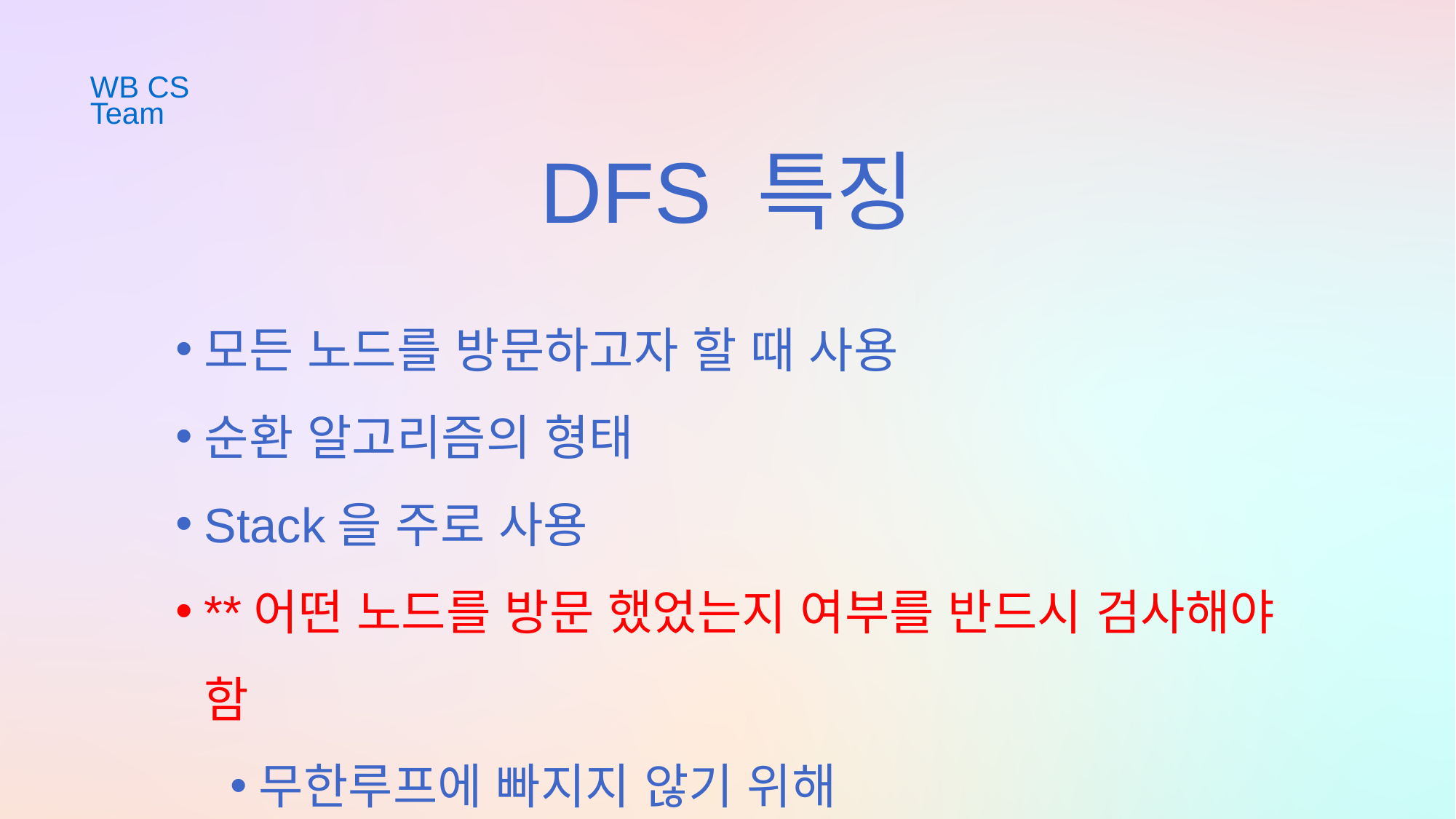

WB CS Team
DFS 특징
모든 노드를 방문하고자 할 때 사용
순환 알고리즘의 형태
Stack을 주로 사용
**어떤 노드를 방문 했었는지 여부를 반드시 검사해야 함
무한루프에 빠지지 않기 위해